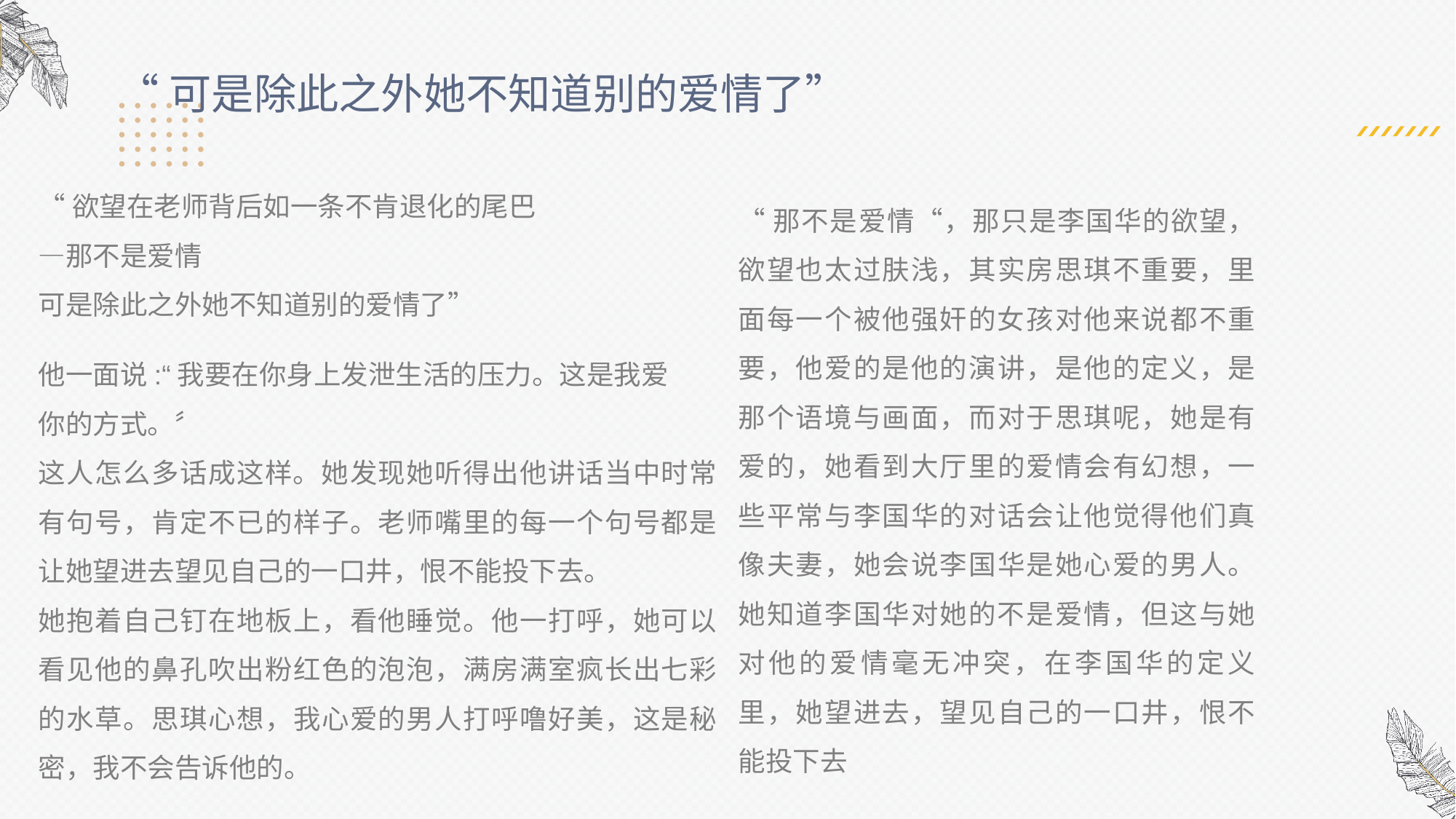

“可是除此之外她不知道别的爱情了”

“欲望在老师背后如一条不肯退化的尾巴—那不是爱情
可是除此之外她不知道别的爱情了”
“那不是爱情“，那只是李国华的欲望，欲望也太过肤浅，其实房思琪不重要，里面每一个被他强奸的女孩对他来说都不重要，他爱的是他的演讲，是他的定义，是那个语境与画面，而对于思琪呢，她是有爱的，她看到大厅里的爱情会有幻想，一些平常与李国华的对话会让他觉得他们真像夫妻，她会说李国华是她心爱的男人。她知道李国华对她的不是爱情，但这与她对他的爱情毫无冲突，在李国华的定义里，她望进去，望见自己的一口井，恨不能投下去
他一面说:“我要在你身上发泄生活的压力。这是我爱
你的方式。〞
这人怎么多话成这样。她发现她听得出他讲话当中时常有句号，肯定不已的样子。老师嘴里的每一个句号都是让她望进去望⻅自己的一口井，恨不能投下去。
她抱着自己钉在地板上，看他睡觉。他一打呼，她可以看⻅他的鼻孔吹出粉红色的泡泡，满房满室疯⻓出七彩的水草。思琪心想，我心爱的男人打呼噜好美，这是秘密，我不会告诉他的。